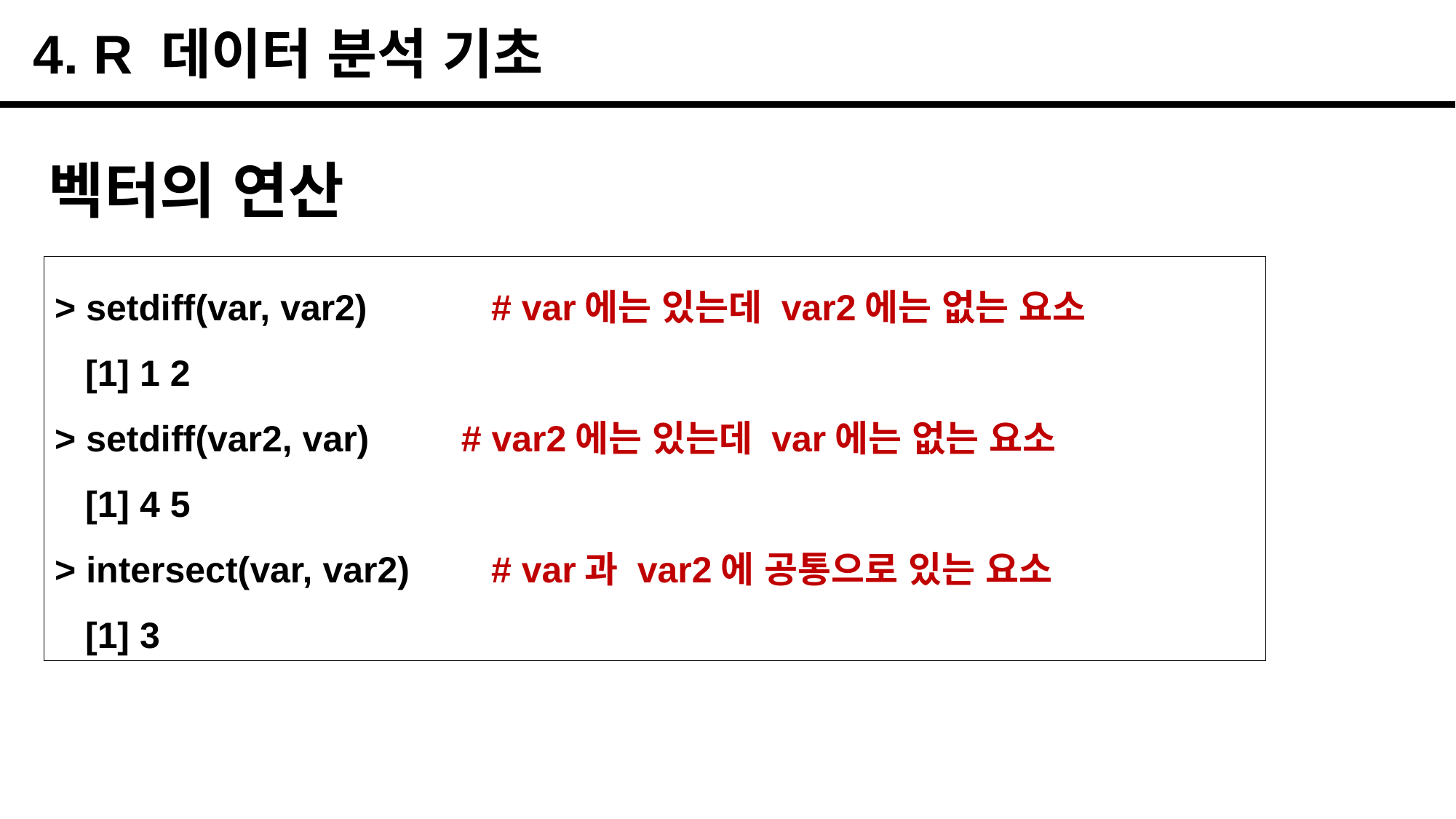

4. R 데이터 분석 기초
벡터의 연산
> setdiff(var, var2)		# var에는 있는데 var2에는 없는 요소
   [1] 1 2
> setdiff(var2, var)         # var2에는 있는데 var에는 없는 요소
   [1] 4 5
> intersect(var, var2) 	# var과 var2에 공통으로 있는 요소
   [1] 3